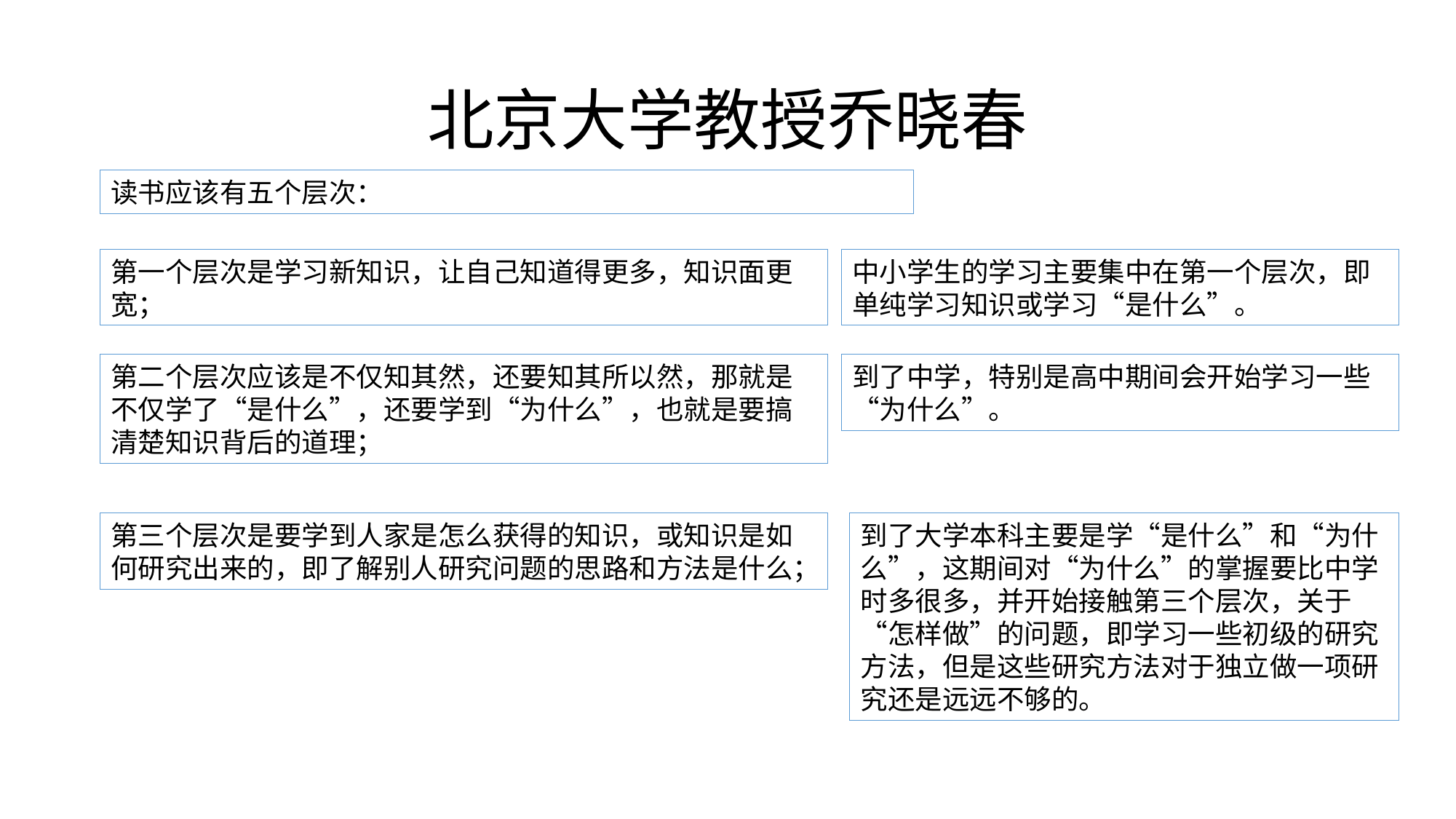

# 北京大学教授乔晓春
读书应该有五个层次：
第一个层次是学习新知识，让自己知道得更多，知识面更宽；
中小学生的学习主要集中在第一个层次，即单纯学习知识或学习“是什么”。
第二个层次应该是不仅知其然，还要知其所以然，那就是不仅学了“是什么”，还要学到“为什么”，也就是要搞清楚知识背后的道理；
到了中学，特别是高中期间会开始学习一些“为什么”。
第三个层次是要学到人家是怎么获得的知识，或知识是如何研究出来的，即了解别人研究问题的思路和方法是什么；
到了大学本科主要是学“是什么”和“为什么”，这期间对“为什么”的掌握要比中学时多很多，并开始接触第三个层次，关于“怎样做”的问题，即学习一些初级的研究方法，但是这些研究方法对于独立做一项研究还是远远不够的。